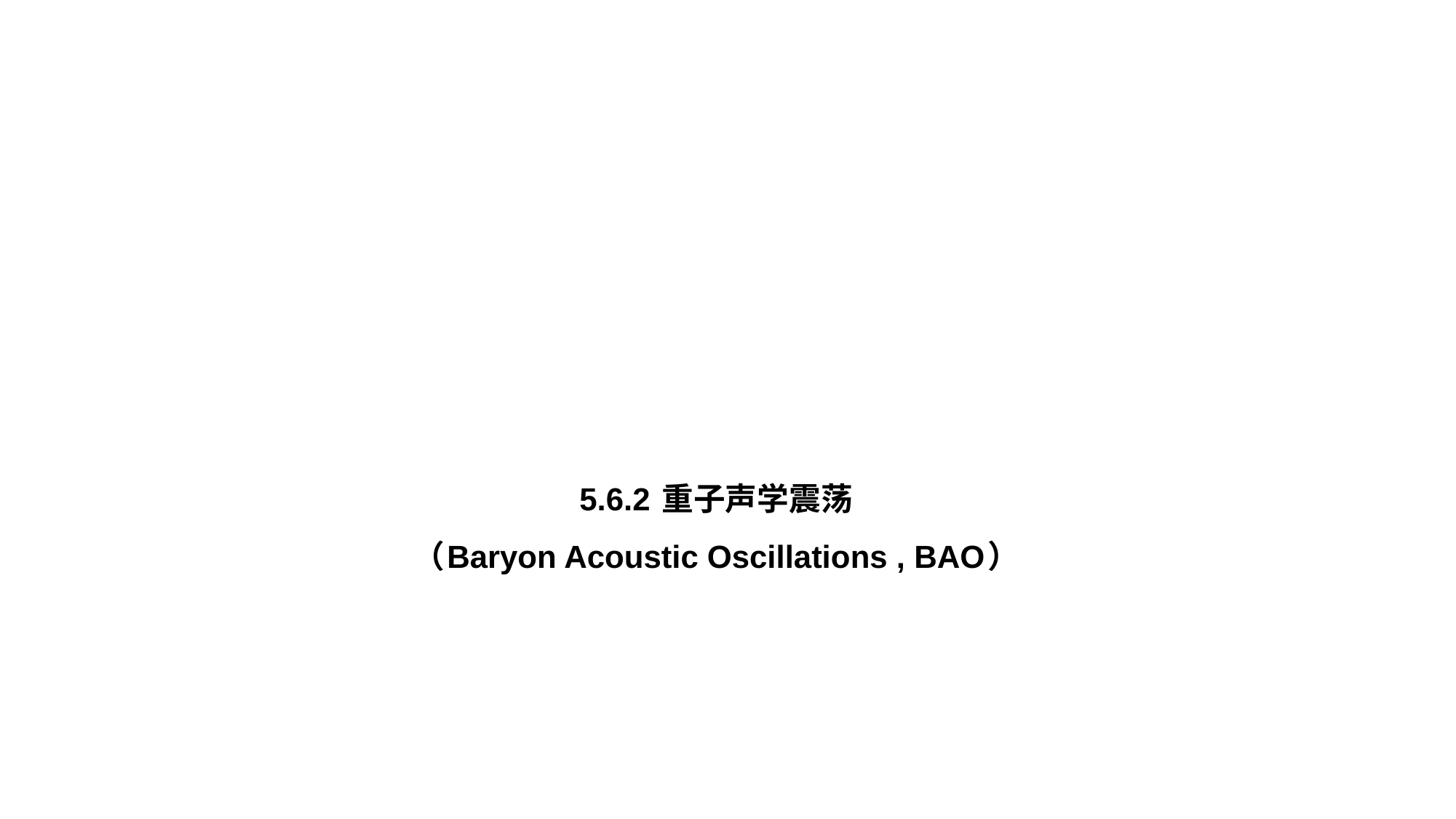

# 5.6.2 重子声学震荡 （Baryon Acoustic Oscillations , BAO）